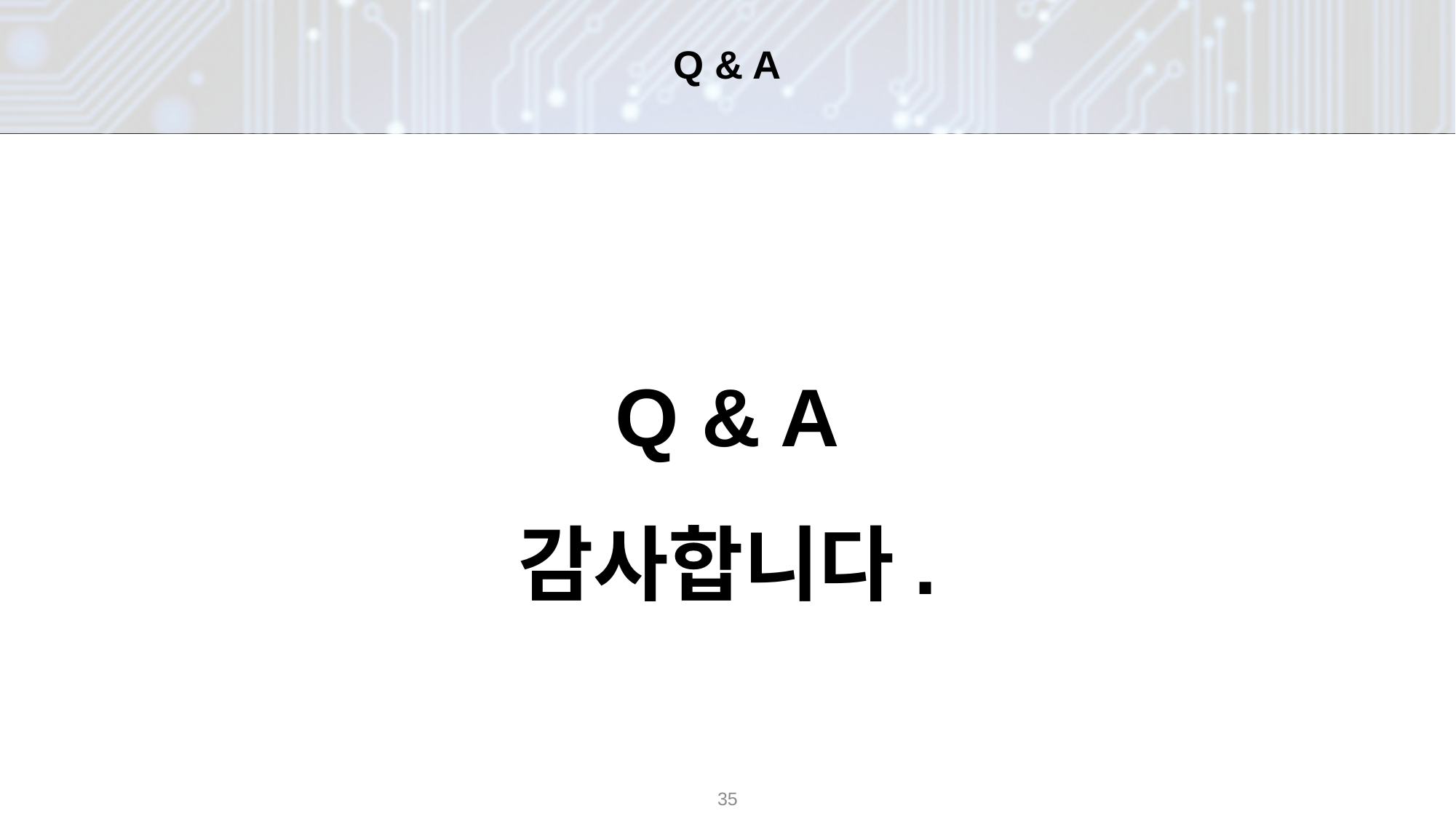

# Q & A
Q & A
감사합니다.
35